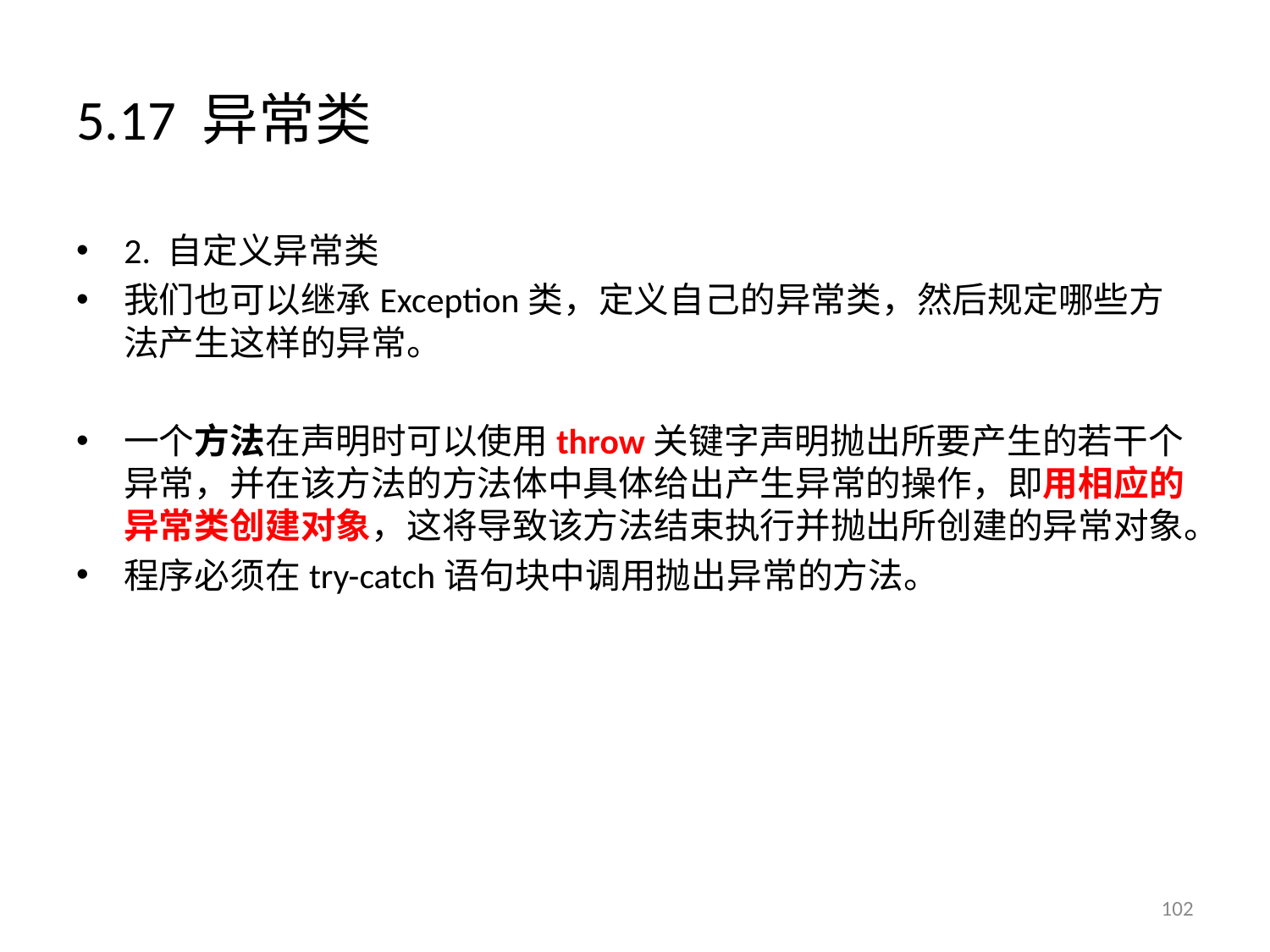

# 5.17 异常类
2. 自定义异常类
我们也可以继承Exception类，定义自己的异常类，然后规定哪些方法产生这样的异常。

一个方法在声明时可以使用throw关键字声明抛出所要产生的若干个异常，并在该方法的方法体中具体给出产生异常的操作，即用相应的异常类创建对象，这将导致该方法结束执行并抛出所创建的异常对象。
程序必须在try-catch语句块中调用抛出异常的方法。

102